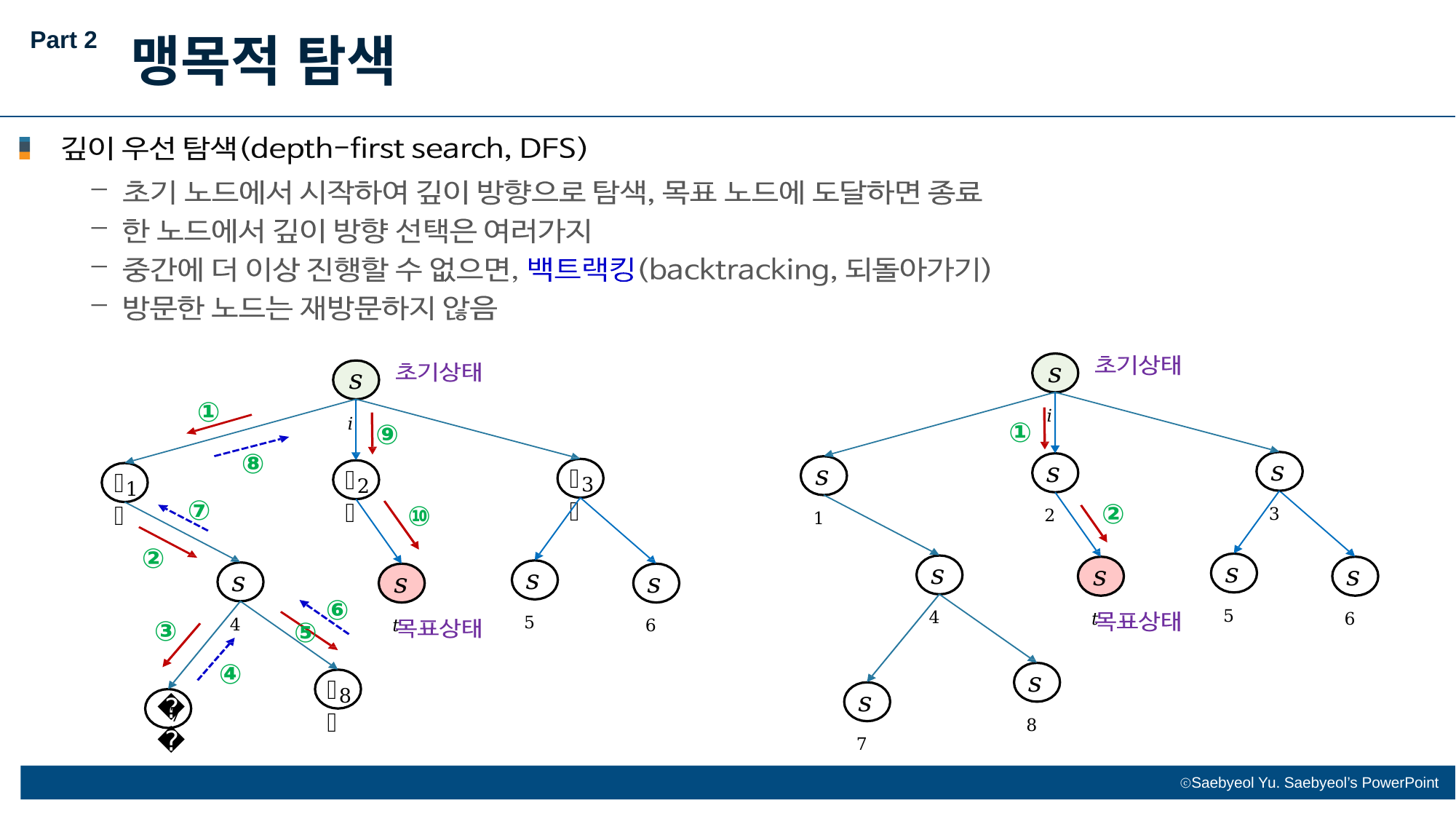

Part 2
맹목적 탐색

𝑠𝑖

𝑠𝑖

①

①

⑨

⑧

𝑠3

𝑠2

𝑠1

𝑠

𝑠

𝑠
3
2
1

⑦

②
⑩

②

𝑠5

𝑠4

𝑠𝑡

𝑠5

𝑠4

𝑠𝑡
𝑠6
⑥

③
⑤

④

𝑠8

𝑠
8
𝑠7

𝑠6

𝑠
7